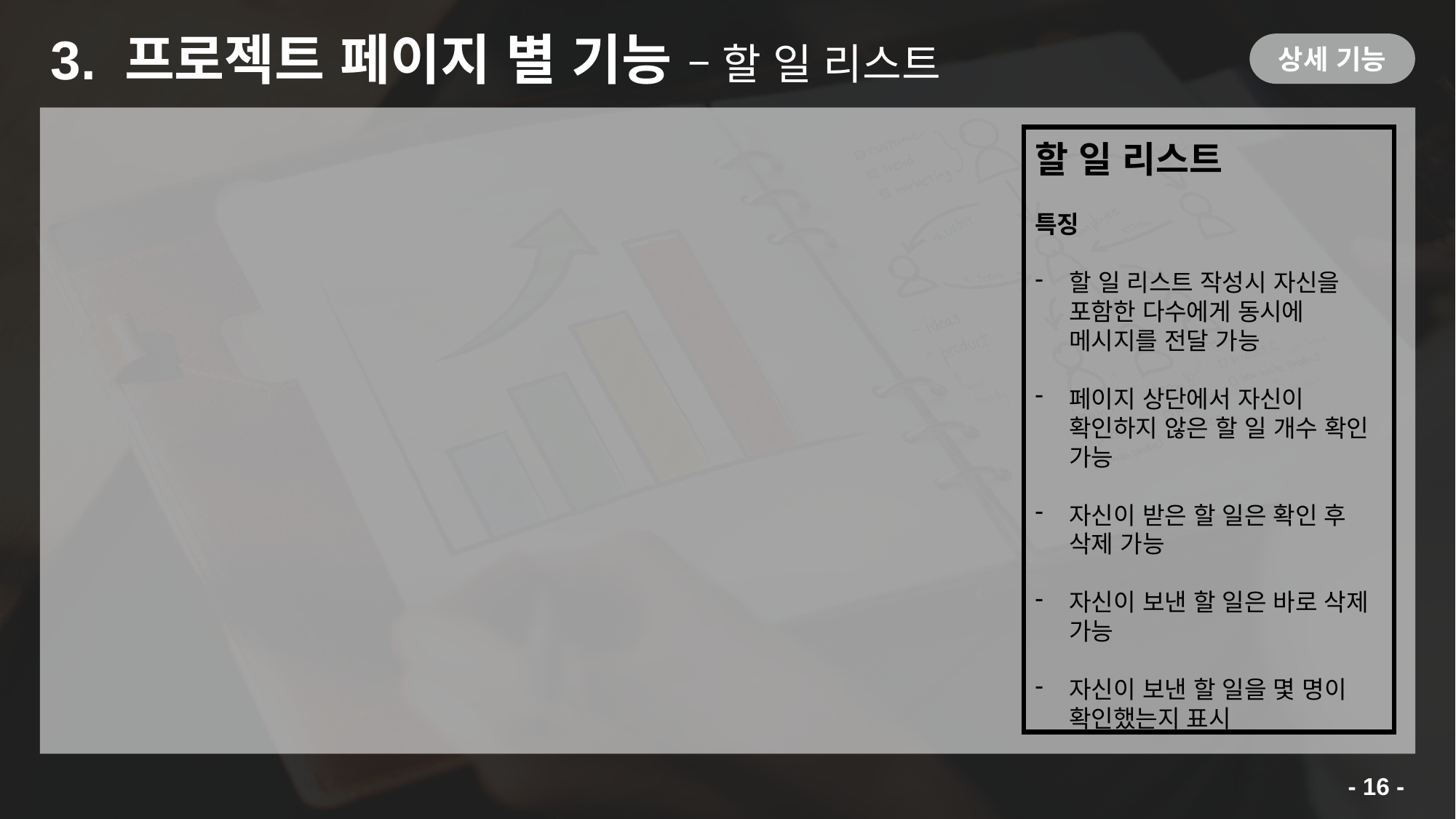

3. 프로젝트 페이지 별 기능 – 할 일 리스트
상세 기능
할 일 리스트

특징

할 일 리스트 작성시 자신을 포함한 다수에게 동시에 메시지를 전달 가능

페이지 상단에서 자신이 확인하지 않은 할 일 개수 확인 가능

자신이 받은 할 일은 확인 후 삭제 가능

자신이 보낸 할 일은 바로 삭제 가능

자신이 보낸 할 일을 몇 명이 확인했는지 표시

16